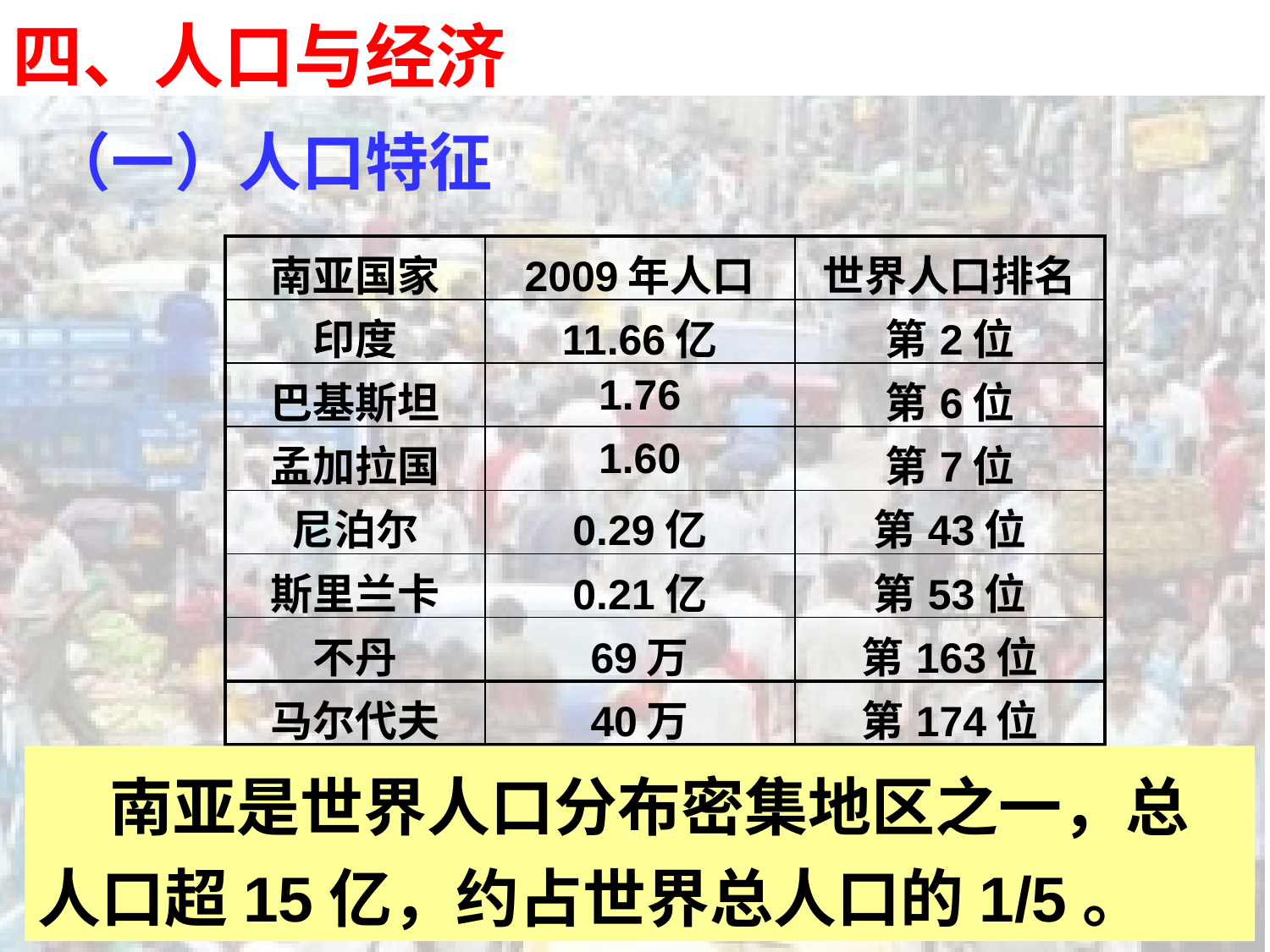

四、人口与经济

（一）人口特征
| 南亚国家 | 2009年人口 | 世界人口排名 |
| --- | --- | --- |
| 印度 | 11.66亿 | 第2位 |
| 巴基斯坦 | 1.76 | 第6位 |
| 孟加拉国 | 1.60 | 第7位 |
| 尼泊尔 | 0.29亿 | 第43位 |
| 斯里兰卡 | 0.21亿 | 第53位 |
| 不丹 | 69万 | 第163位 |
| 马尔代夫 | 40万 | 第174位 |
    南亚是世界人口分布密集地区之一，总人口超15亿，约占世界总人口的1/5。